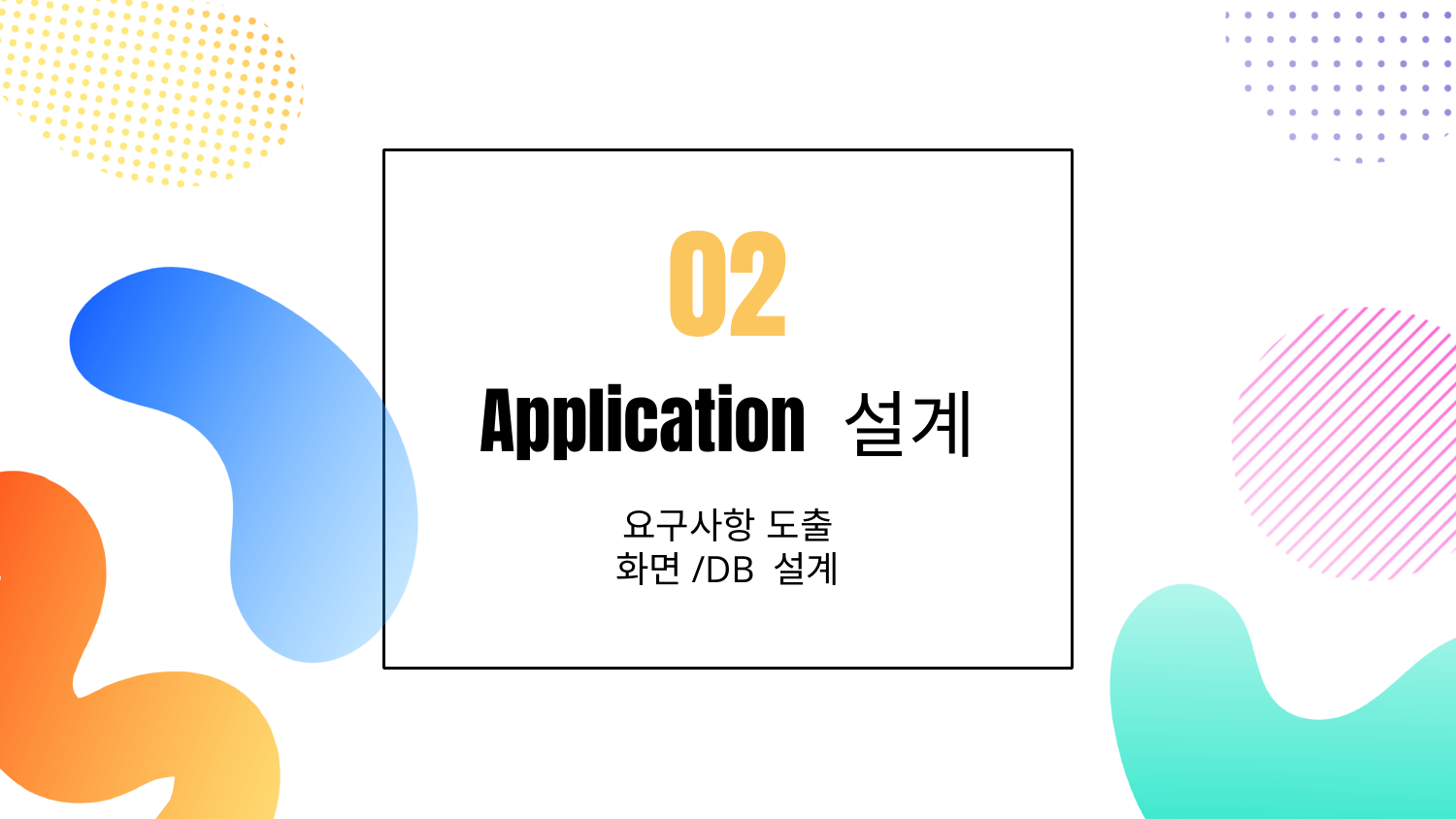

02
# Application 설계
요구사항 도출
화면/DB 설계